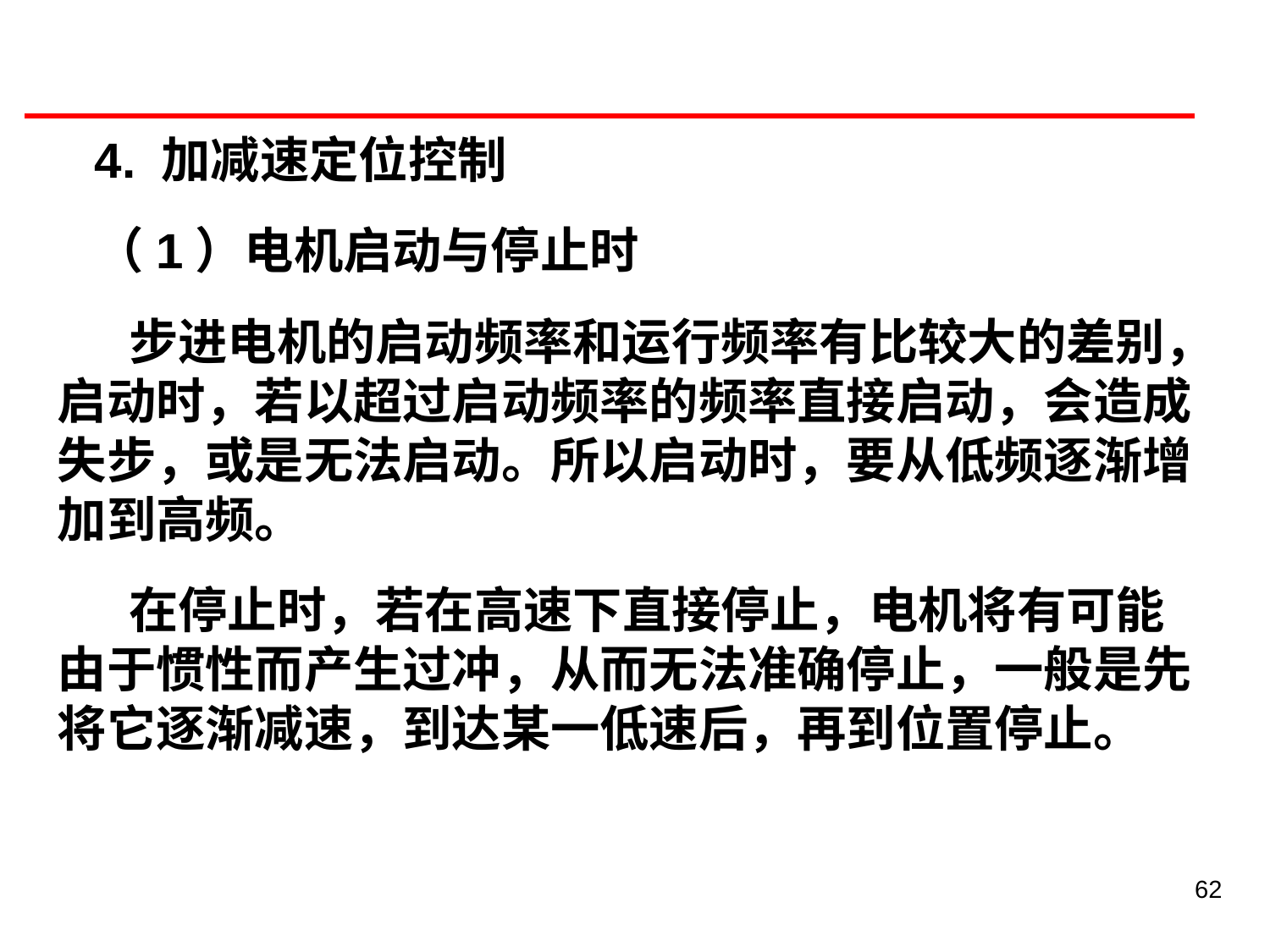

4. 加减速定位控制
（1）电机启动与停止时
  步进电机的启动频率和运行频率有比较大的差别，启动时，若以超过启动频率的频率直接启动，会造成失步，或是无法启动。所以启动时，要从低频逐渐增加到高频。
  在停止时，若在高速下直接停止，电机将有可能由于惯性而产生过冲，从而无法准确停止，一般是先将它逐渐减速，到达某一低速后，再到位置停止。
62